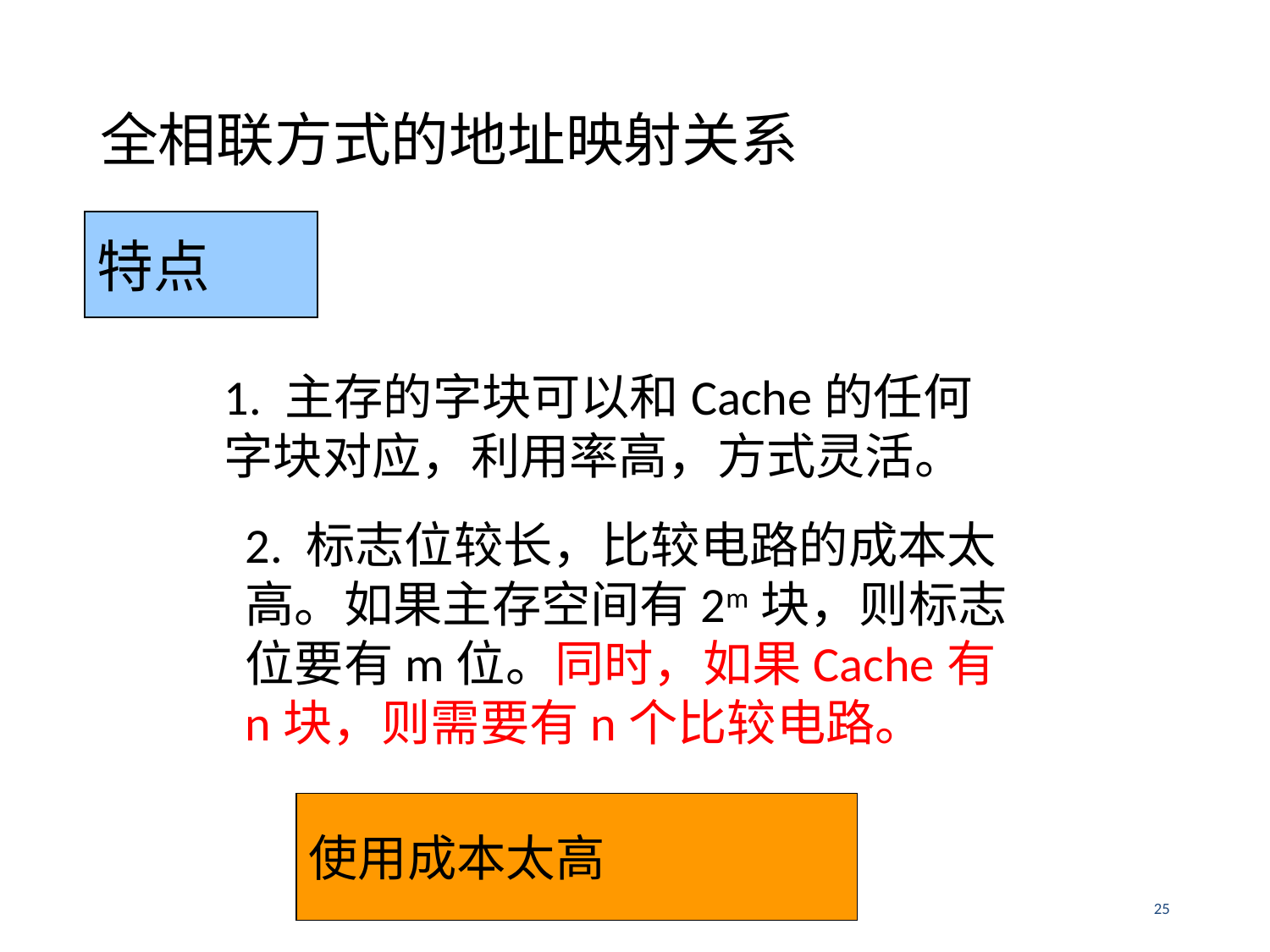

# 全相联方式的地址映射关系
特点
1. 主存的字块可以和Cache的任何字块对应，利用率高，方式灵活。
2. 标志位较长，比较电路的成本太高。如果主存空间有2m块，则标志位要有m位。同时，如果Cache有n块，则需要有n个比较电路。
使用成本太高
25